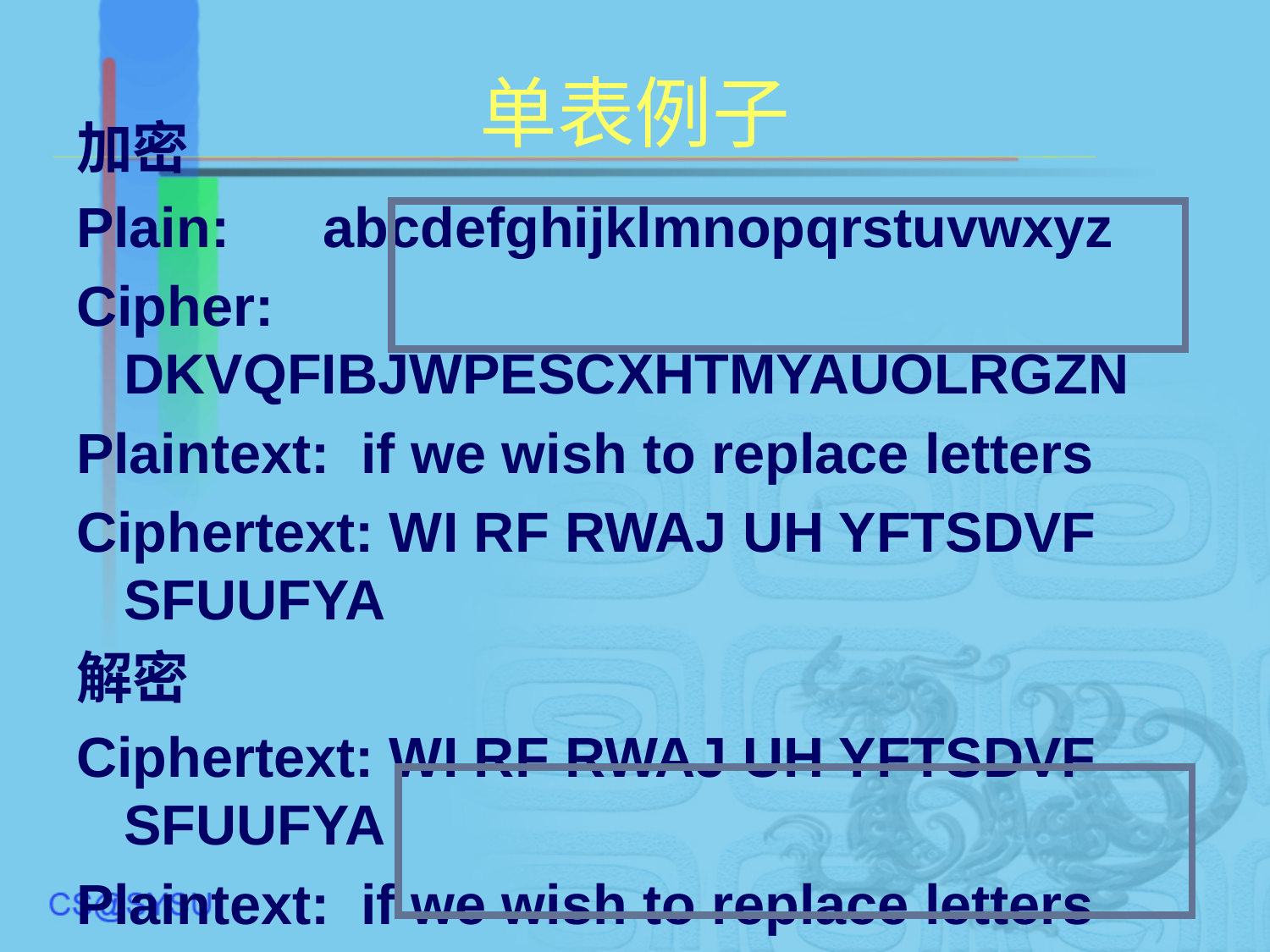

# 单表例子
加密
Plain:      abcdefghijklmnopqrstuvwxyz
Cipher:     DKVQFIBJWPESCXHTMYAUOLRGZN
Plaintext:  if we wish to replace letters
Ciphertext: WI RF RWAJ UH YFTSDVF SFUUFYA
解密
Ciphertext: WI RF RWAJ UH YFTSDVF SFUUFYA
Plaintext:  if we wish to replace letters
Cipher:     ABCDEFGHIJKLMNOPQRSTUVWXYZ
Plain:      sgmakexofhbvqzujdwlptcinry